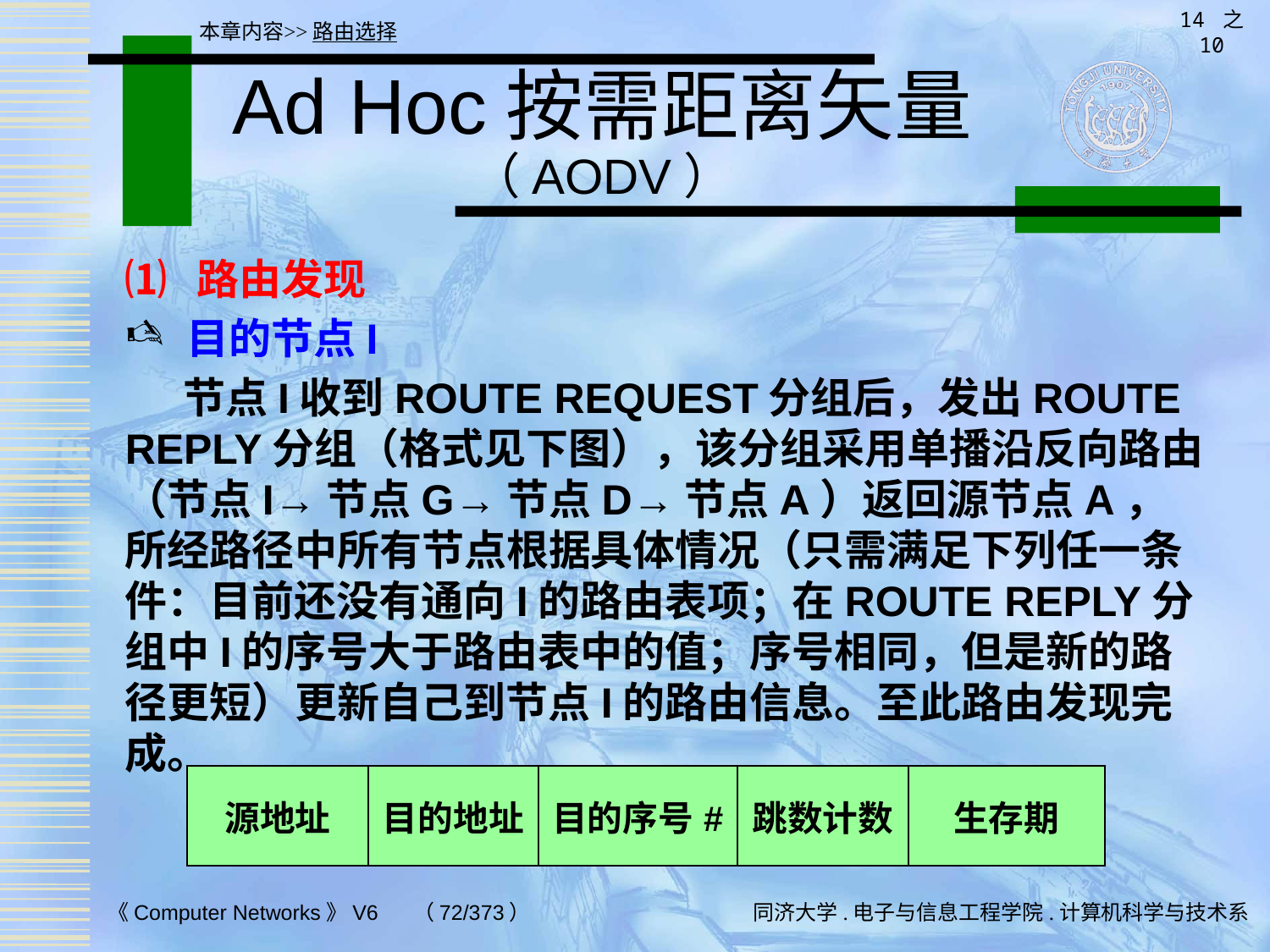

14 之 10
本章内容>>路由选择
# Ad Hoc按需距离矢量（AODV）
⑴  路由发现
目的节点I
     节点I收到ROUTE REQUEST分组后，发出ROUTE REPLY分组（格式见下图），该分组采用单播沿反向路由（节点I→节点G→节点D→节点A）返回源节点A，所经路径中所有节点根据具体情况（只需满足下列任一条件：目前还没有通向I的路由表项；在ROUTE REPLY分组中I的序号大于路由表中的值；序号相同，但是新的路径更短）更新自己到节点I的路由信息。至此路由发现完成。

| 源地址 | 目的地址 | 目的序号# | 跳数计数 | 生存期 |
| --- | --- | --- | --- | --- |